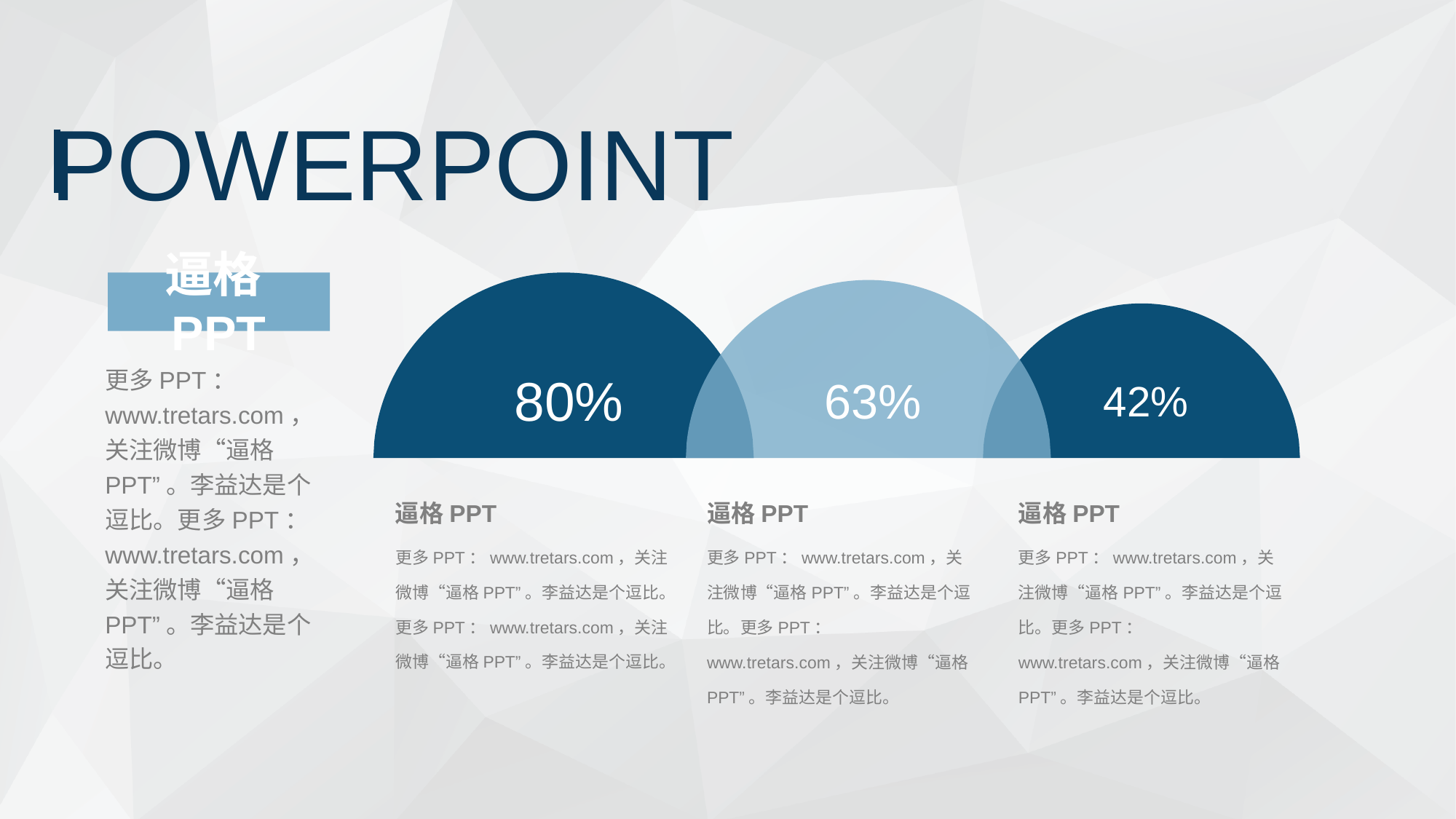

POWERPOINT
逼格PPT

更多PPT：www.tretars.com，关注微博“逼格PPT”。李益达是个逗比。更多PPT：www.tretars.com，关注微博“逼格PPT”。李益达是个逗比。
80%
63%
42%
逼格PPT
逼格PPT
逼格PPT
更多PPT：www.tretars.com，关注微博“逼格PPT”。李益达是个逗比。更多PPT：www.tretars.com，关注微博“逼格PPT”。李益达是个逗比。
更多PPT：www.tretars.com，关注微博“逼格PPT”。李益达是个逗比。更多PPT：www.tretars.com，关注微博“逼格PPT”。李益达是个逗比。
更多PPT：www.tretars.com，关注微博“逼格PPT”。李益达是个逗比。更多PPT：www.tretars.com，关注微博“逼格PPT”。李益达是个逗比。